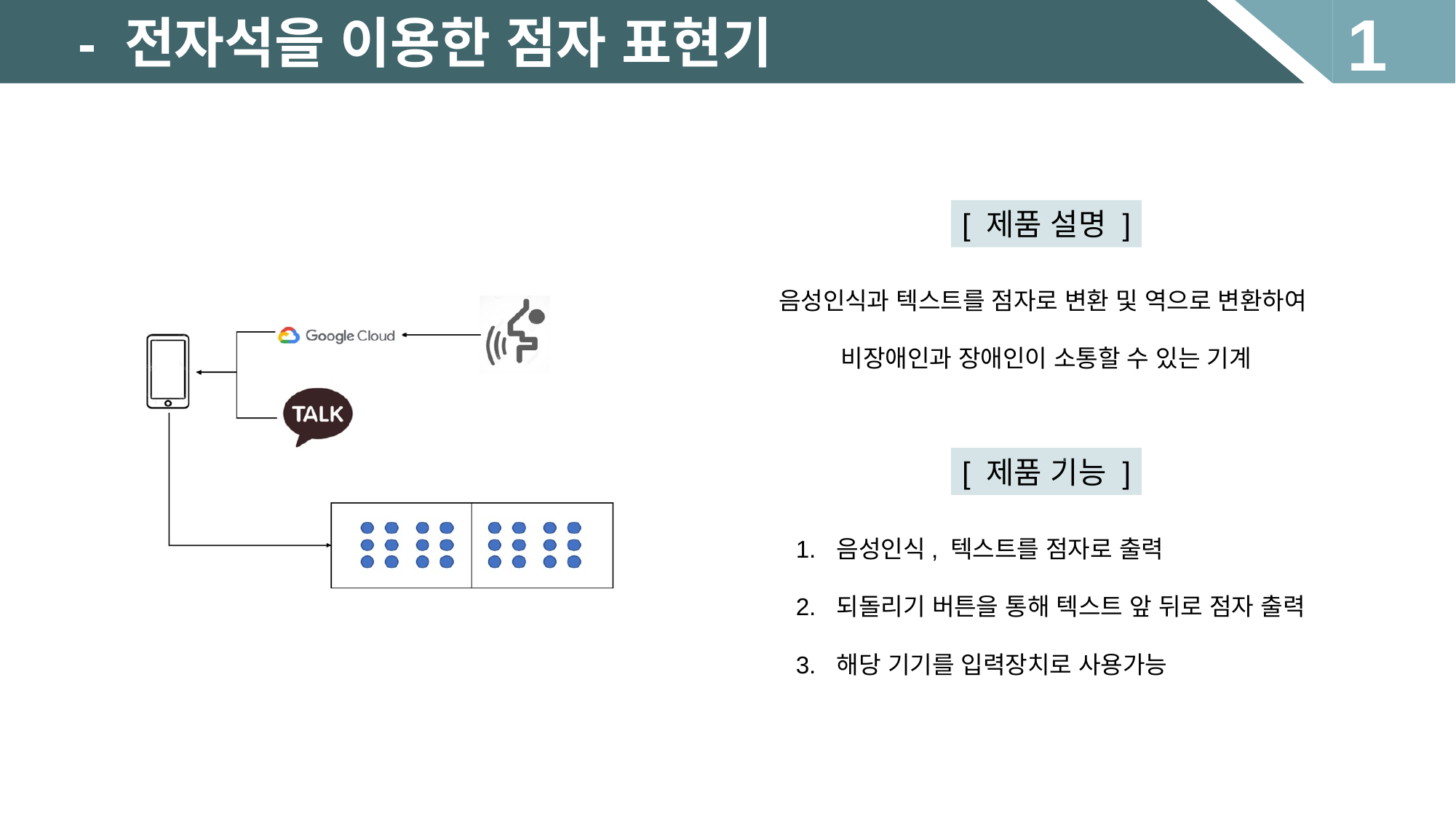

1

- 전자석을 이용한 점자 표현기
[ 제품 설명 ]
음성인식과 텍스트를 점자로 변환 및 역으로 변환하여

비장애인과 장애인이 소통할 수 있는 기계

.
[ 제품 기능 ]
음성인식, 텍스트를 점자로 출력

되돌리기 버튼을 통해 텍스트 앞 뒤로 점자 출력

해당 기기를 입력장치로 사용가능